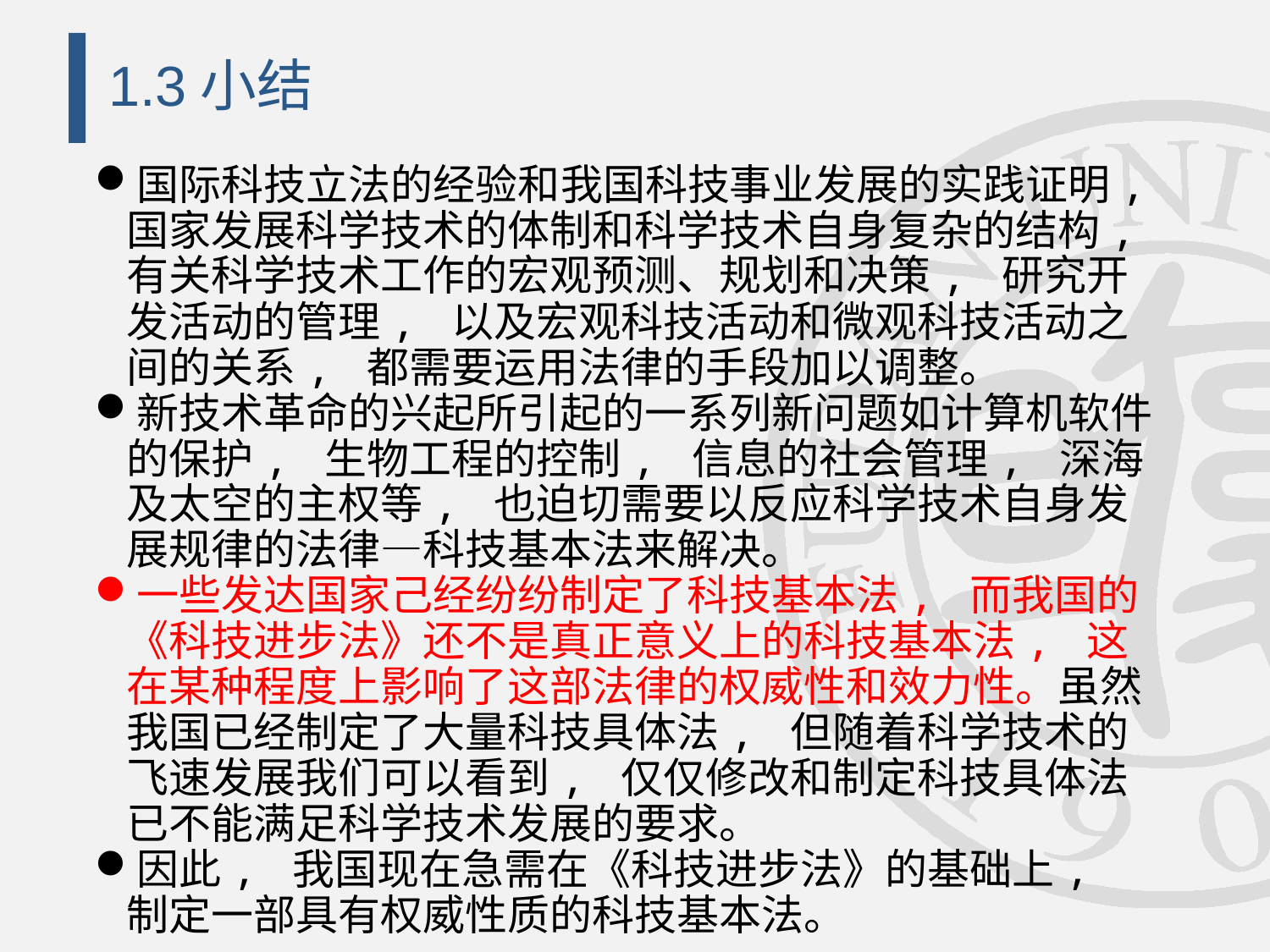

# 1.3小结
国际科技立法的经验和我国科技事业发展的实践证明, 国家发展科学技术的体制和科学技术自身复杂的结构, 有关科学技术工作的宏观预测、规划和决策, 研究开发活动的管理, 以及宏观科技活动和微观科技活动之间的关系, 都需要运用法律的手段加以调整。
新技术革命的兴起所引起的一系列新问题如计算机软件的保护, 生物工程的控制, 信息的社会管理, 深海及太空的主权等, 也迫切需要以反应科学技术自身发展规律的法律—科技基本法来解决。
一些发达国家己经纷纷制定了科技基本法, 而我国的《科技进步法》还不是真正意义上的科技基本法, 这在某种程度上影响了这部法律的权威性和效力性。虽然我国已经制定了大量科技具体法, 但随着科学技术的飞速发展我们可以看到, 仅仅修改和制定科技具体法已不能满足科学技术发展的要求。
因此, 我国现在急需在《科技进步法》的基础上, 制定一部具有权威性质的科技基本法。